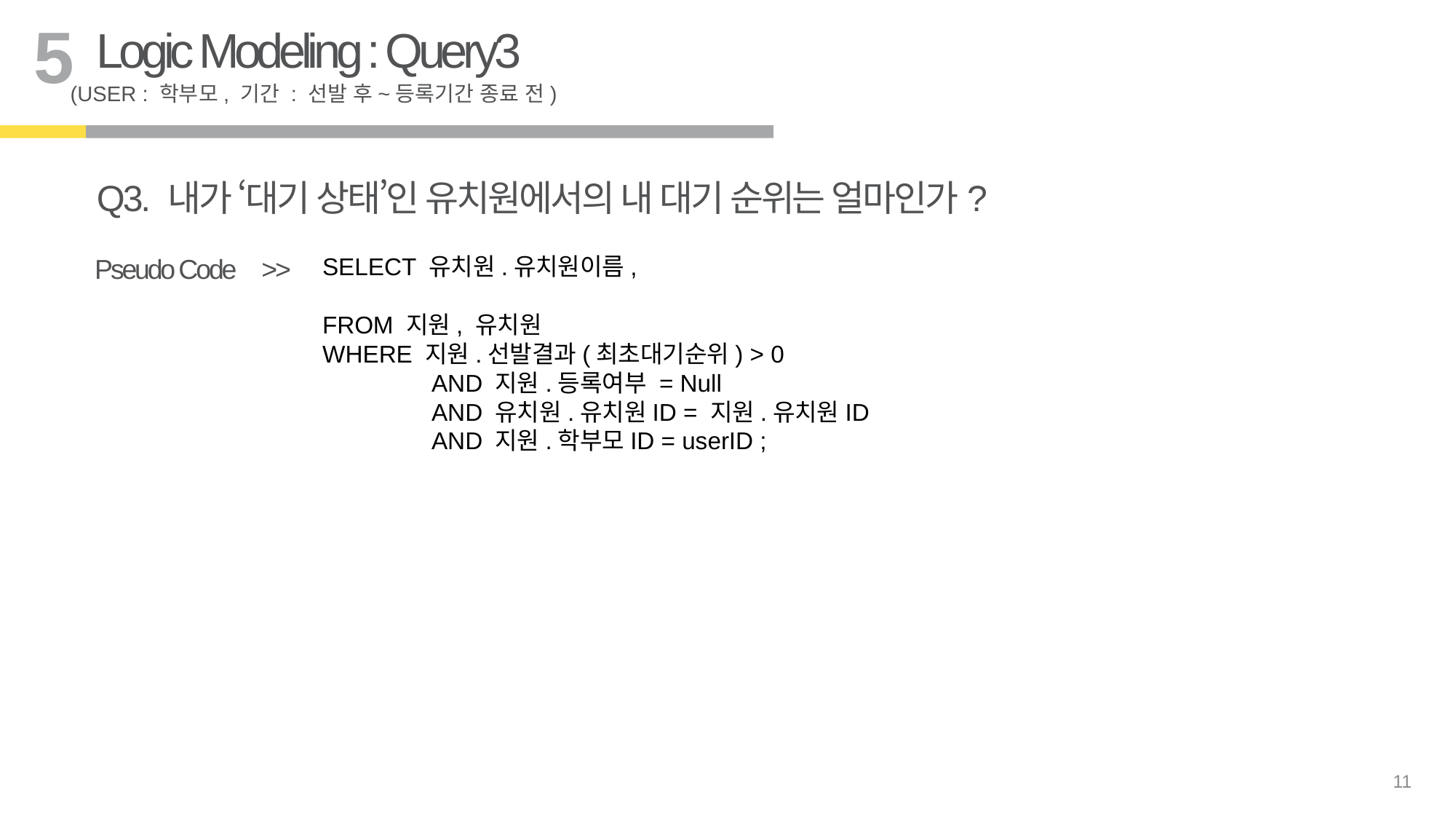

5
Logic Modeling : Query3
(USER : 학부모, 기간 : 선발 후~등록기간 종료 전)

Q3. 내가 ‘대기 상태’인 유치원에서의 내 대기 순위는 얼마인가?

SELECT 유치원.유치원이름,

FROM 지원, 유치원
WHERE 지원.선발결과(최초대기순위) > 0
	AND 지원.등록여부 = Null
	AND 유치원.유치원ID = 지원.유치원ID
	AND 지원.학부모ID = userID ;

Pseudo Code
>>
11